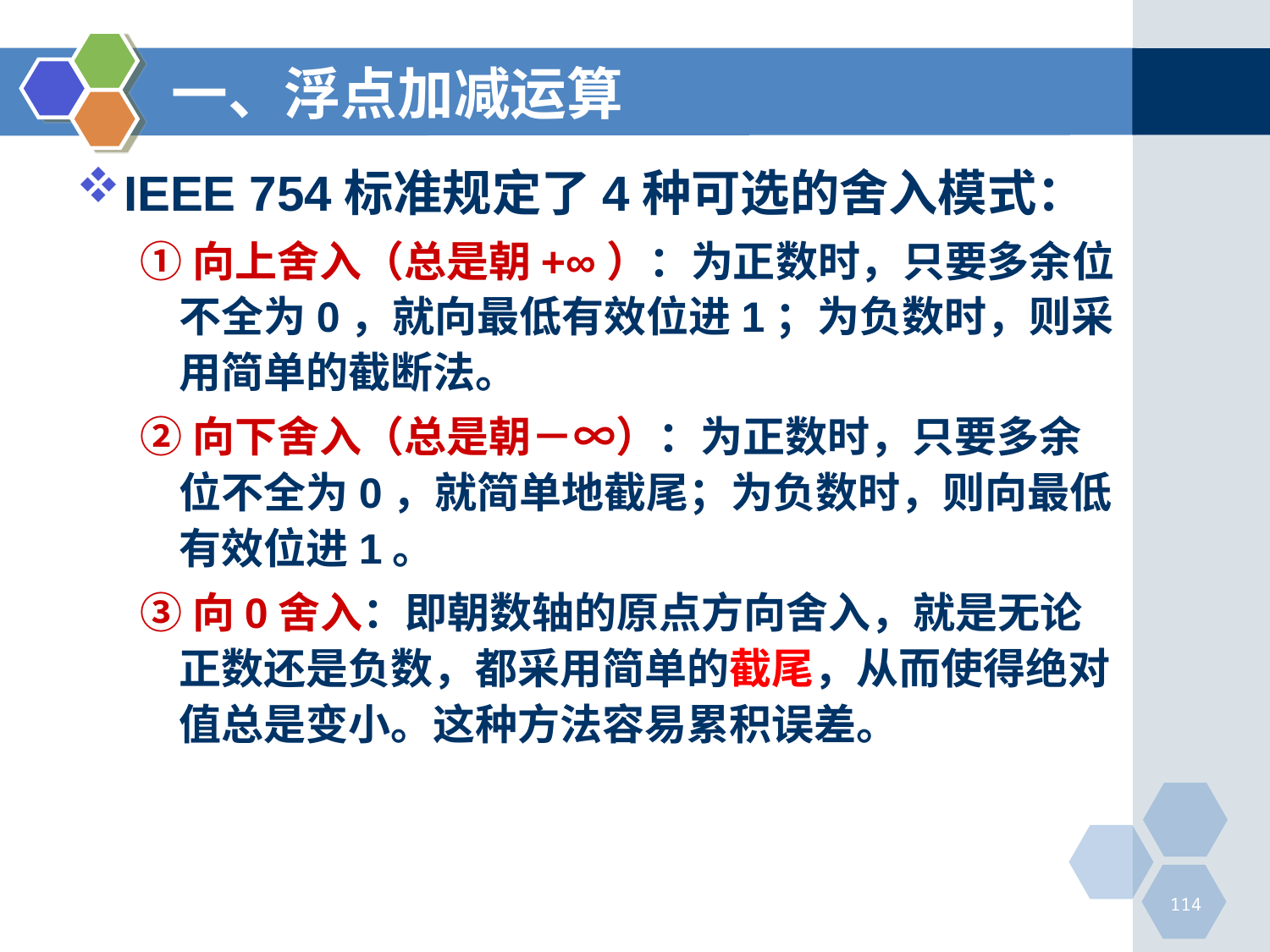

# 一、浮点加减运算
IEEE 754标准规定了4种可选的舍入模式：
①向上舍入（总是朝+∞）：为正数时，只要多余位不全为0，就向最低有效位进1；为负数时，则采用简单的截断法。
②向下舍入（总是朝－∞）：为正数时，只要多余位不全为0，就简单地截尾；为负数时，则向最低有效位进1。
③向0舍入：即朝数轴的原点方向舍入，就是无论正数还是负数，都采用简单的截尾，从而使得绝对值总是变小。这种方法容易累积误差。
114